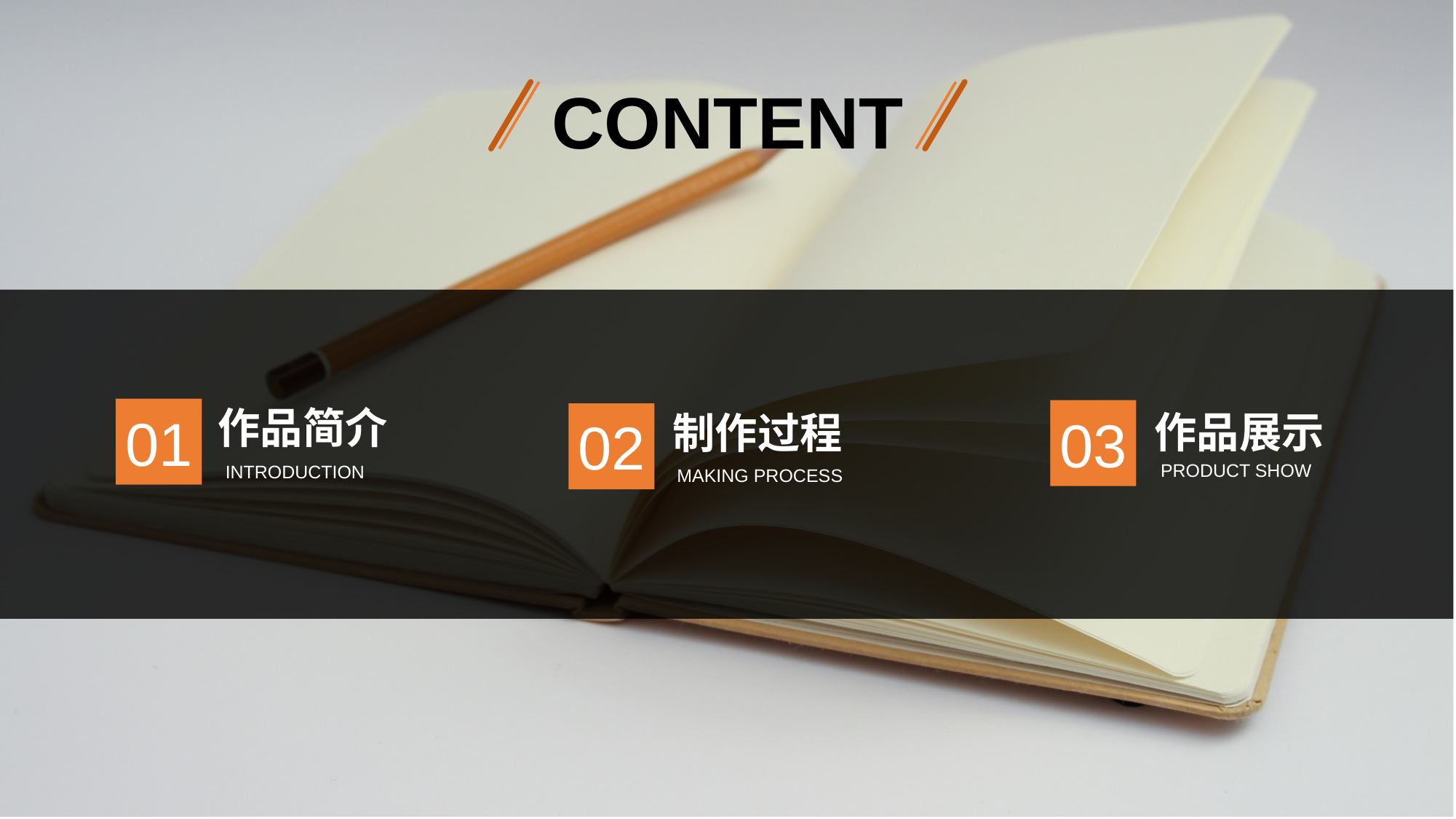

CONTENT

作品简介
 INTRODUCTION

01
作品展示
 PRODUCT SHOW

03
制作过程
 MAKING PROCESS
02